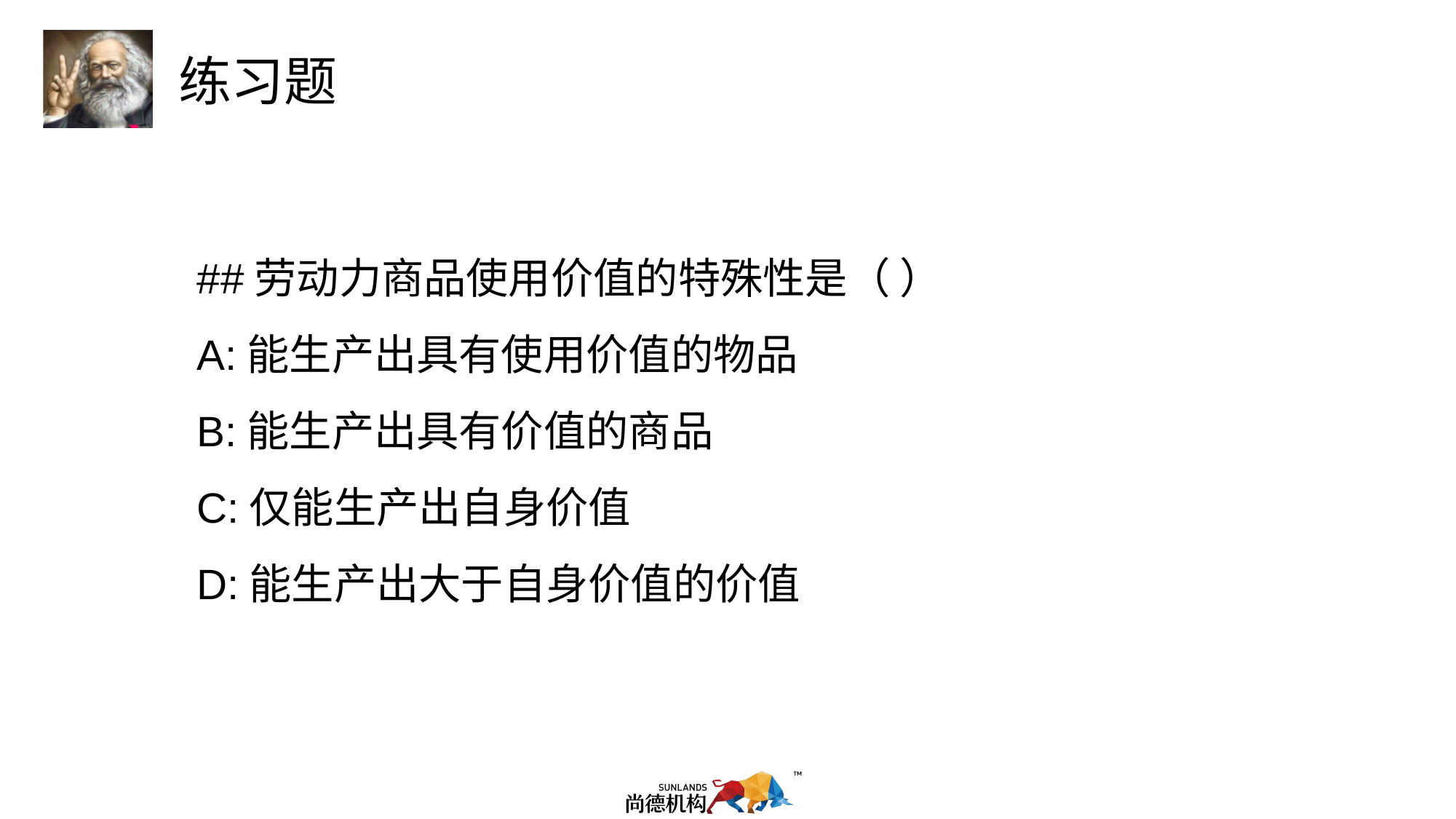

##劳动力商品使用价值的特殊性是（ ）
A:能生产出具有使用价值的物品
B:能生产出具有价值的商品
C:仅能生产出自身价值
D:能生产出大于自身价值的价值